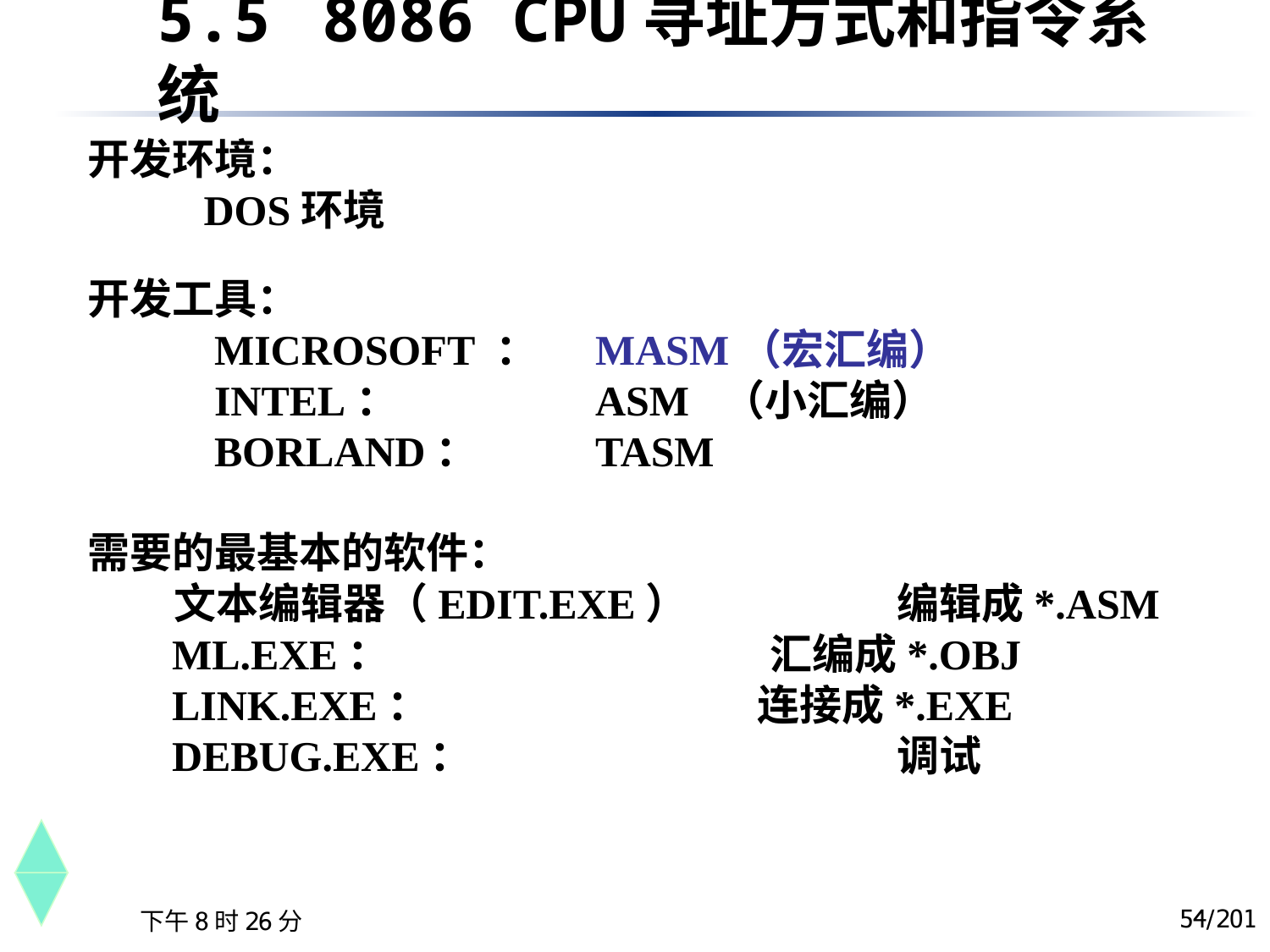

5.5	 8086 CPU寻址方式和指令系统
开发环境：
           DOS环境
开发工具：
	MICROSOFT ：	MASM（宏汇编）
	INTEL：		ASM	（小汇编）
	BORLAND：	TASM

需要的最基本的软件：
        文本编辑器（EDIT.EXE）     	     编辑成*.ASM
        ML.EXE：			     汇编成*.OBJ
        LINK.EXE：		                 连接成*.EXE
        DEBUG.EXE：			     调试
54/201
下午8时26分